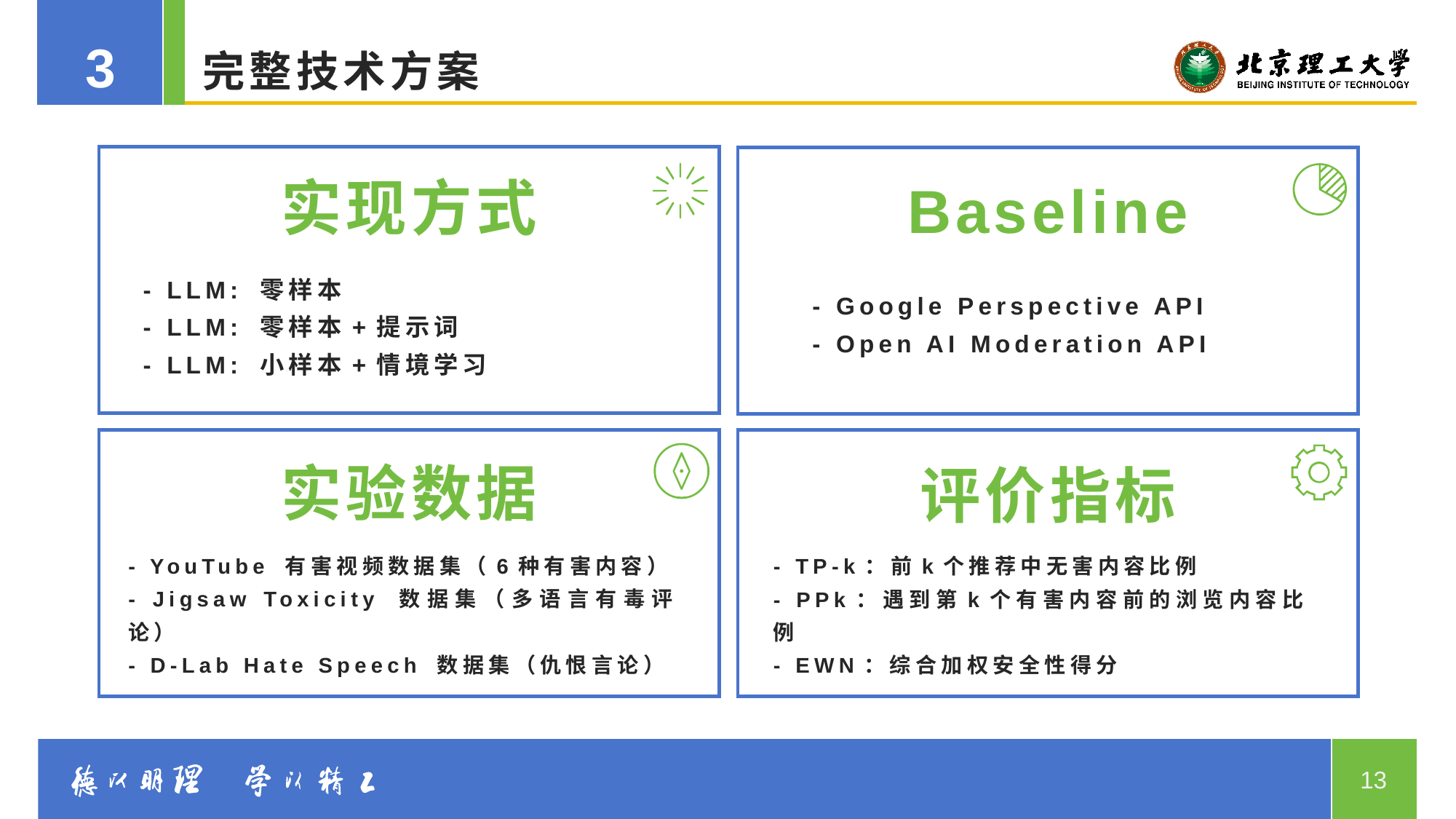

3
# 完整技术方案

实现方式
Baseline
- LLM: 零样本
- LLM: 零样本+提示词
- LLM: 小样本+情境学习
- Google Perspective API
- Open AI Moderation API

实验数据
评价指标
- YouTube 有害视频数据集（6种有害内容）
- Jigsaw Toxicity 数据集（多语言有毒评论）
- D-Lab Hate Speech 数据集（仇恨言论）
- TP-k：前k个推荐中无害内容比例
- PPk：遇到第k个有害内容前的浏览内容比例
- EWN：综合加权安全性得分